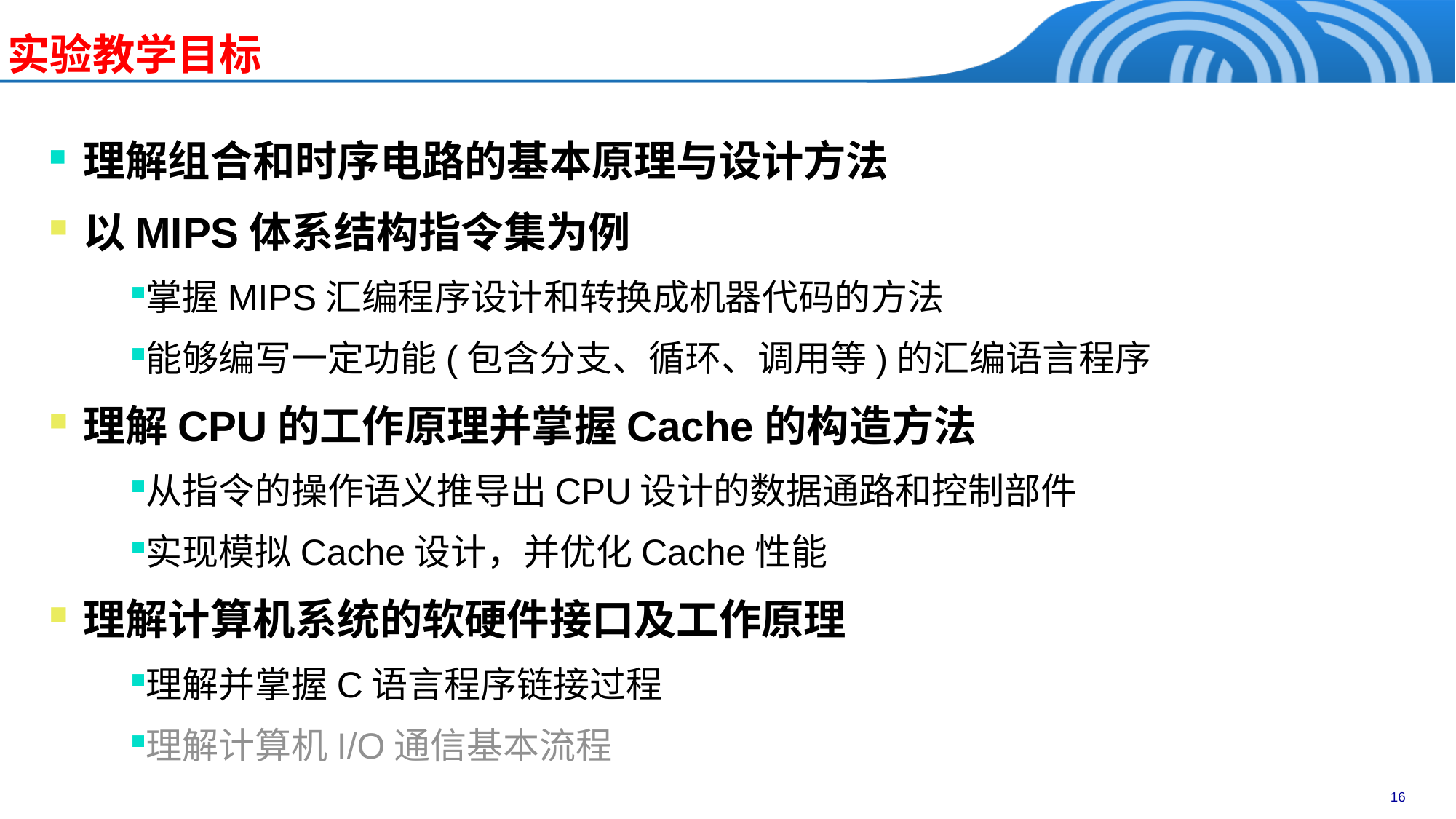

# 实验教学目标
理解组合和时序电路的基本原理与设计方法
以MIPS体系结构指令集为例
掌握MIPS汇编程序设计和转换成机器代码的方法
能够编写一定功能(包含分支、循环、调用等)的汇编语言程序
理解CPU的工作原理并掌握Cache的构造方法
从指令的操作语义推导出CPU设计的数据通路和控制部件
实现模拟Cache设计，并优化Cache性能
理解计算机系统的软硬件接口及工作原理
理解并掌握C语言程序链接过程
理解计算机I/O通信基本流程